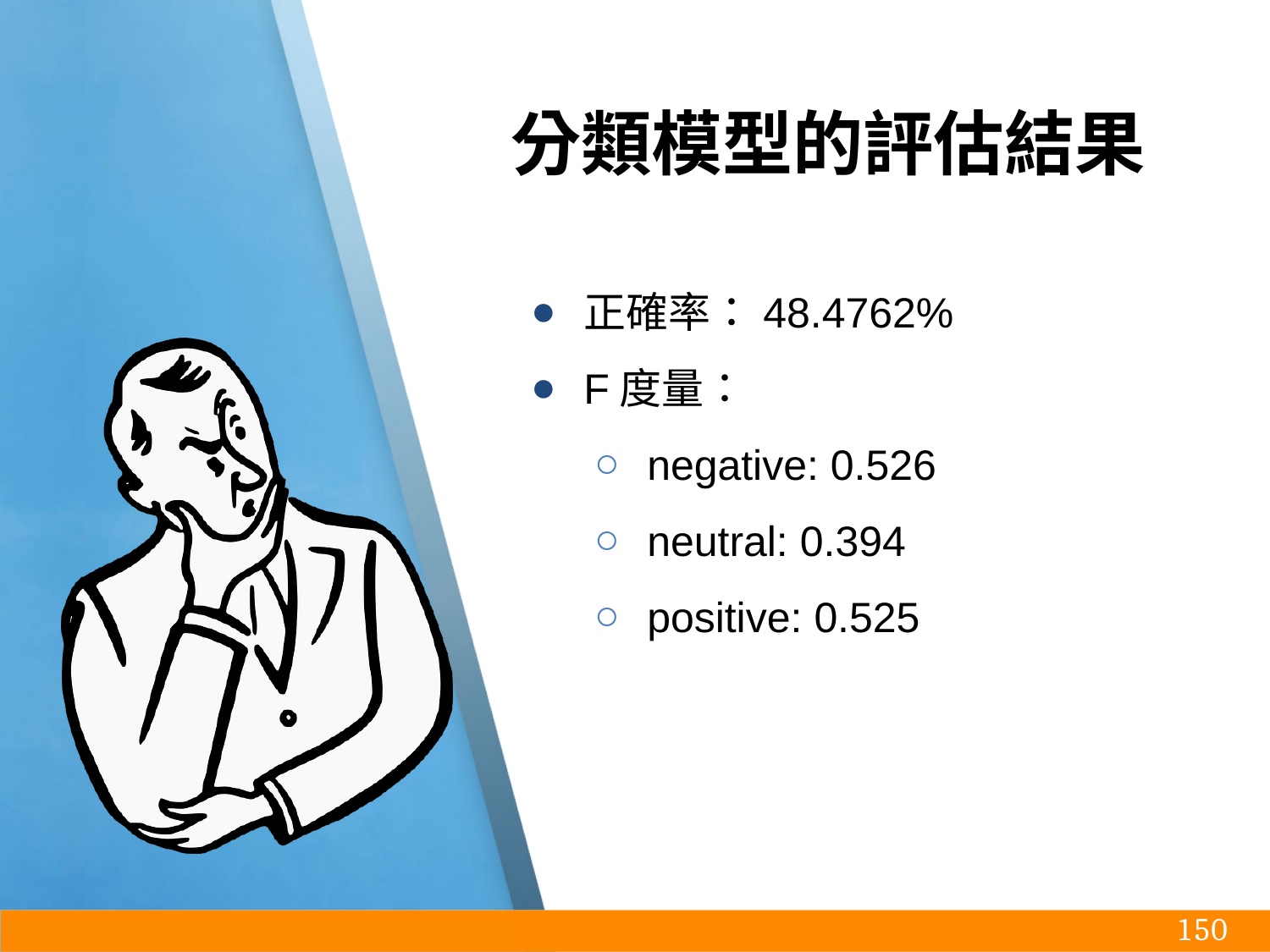

# 分類模型的評估結果
正確率：48.4762%
F度量：
negative: 0.526
neutral: 0.394
positive: 0.525
150